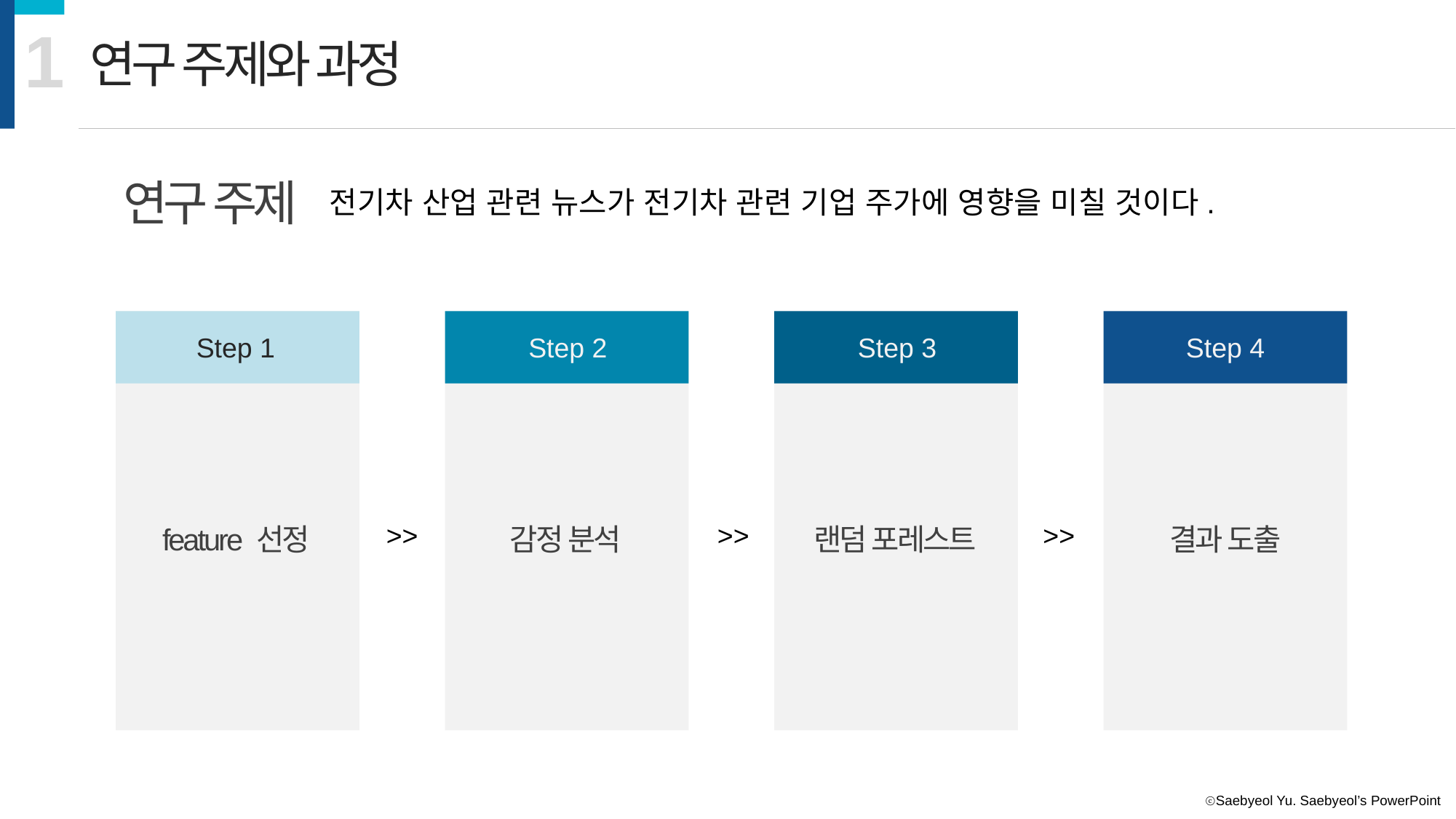

1
연구 주제와 과정
연구 주제
전기차 산업 관련 뉴스가 전기차 관련 기업 주가에 영향을 미칠 것이다.

Step 1
Step 2
Step 3
Step 4
feature 선정
감정 분석
랜덤 포레스트
결과 도출
>>
>>
>>